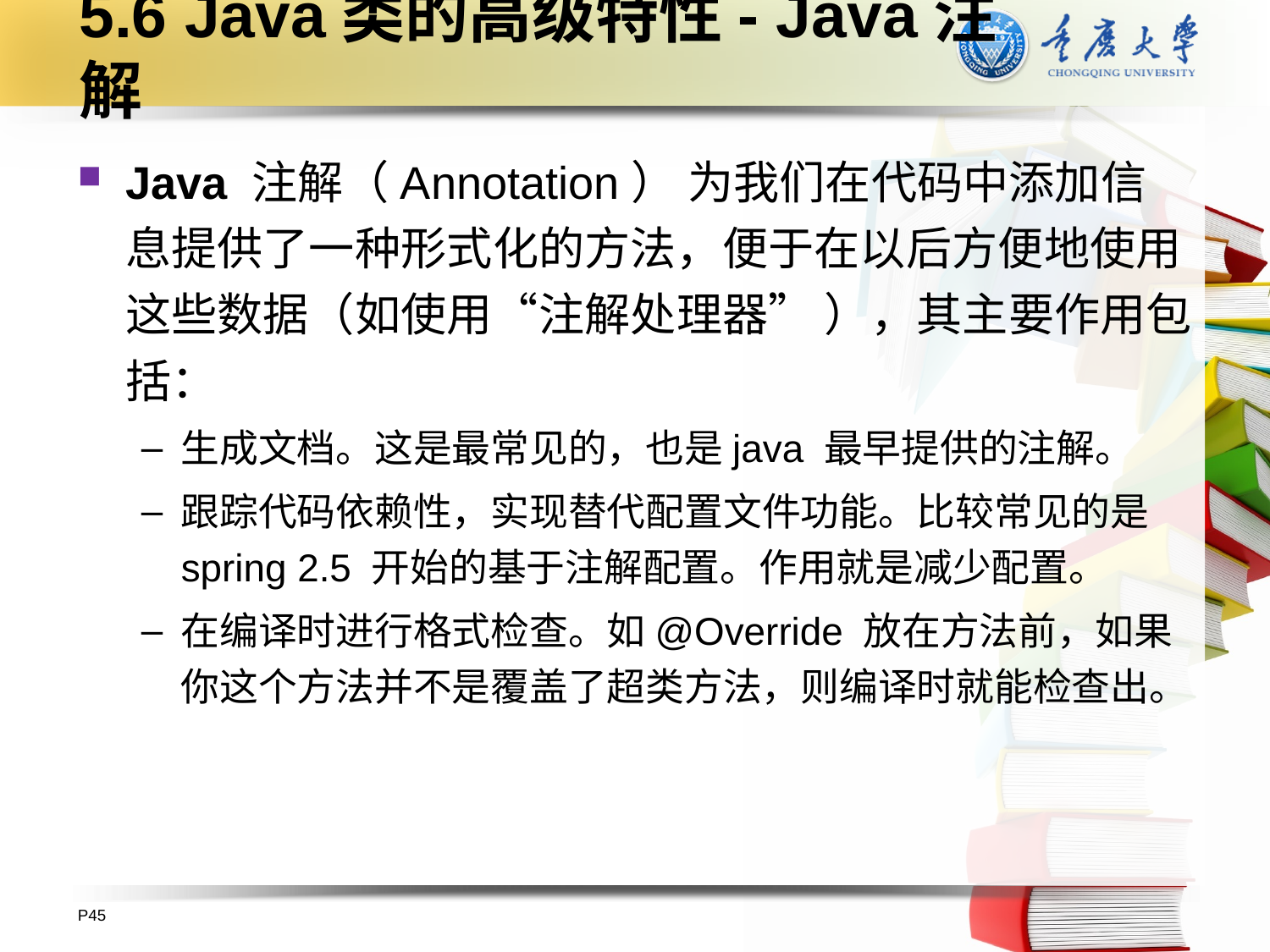

# 5.6 Java类的高级特性- Java注解
Java 注解（Annotation） 为我们在代码中添加信息提供了一种形式化的方法，便于在以后方便地使用这些数据（如使用“注解处理器” ），其主要作用包括：
生成文档。这是最常见的，也是java 最早提供的注解。
跟踪代码依赖性，实现替代配置文件功能。比较常见的是spring 2.5 开始的基于注解配置。作用就是减少配置。
在编译时进行格式检查。如@Override 放在方法前，如果你这个方法并不是覆盖了超类方法，则编译时就能检查出。

P45